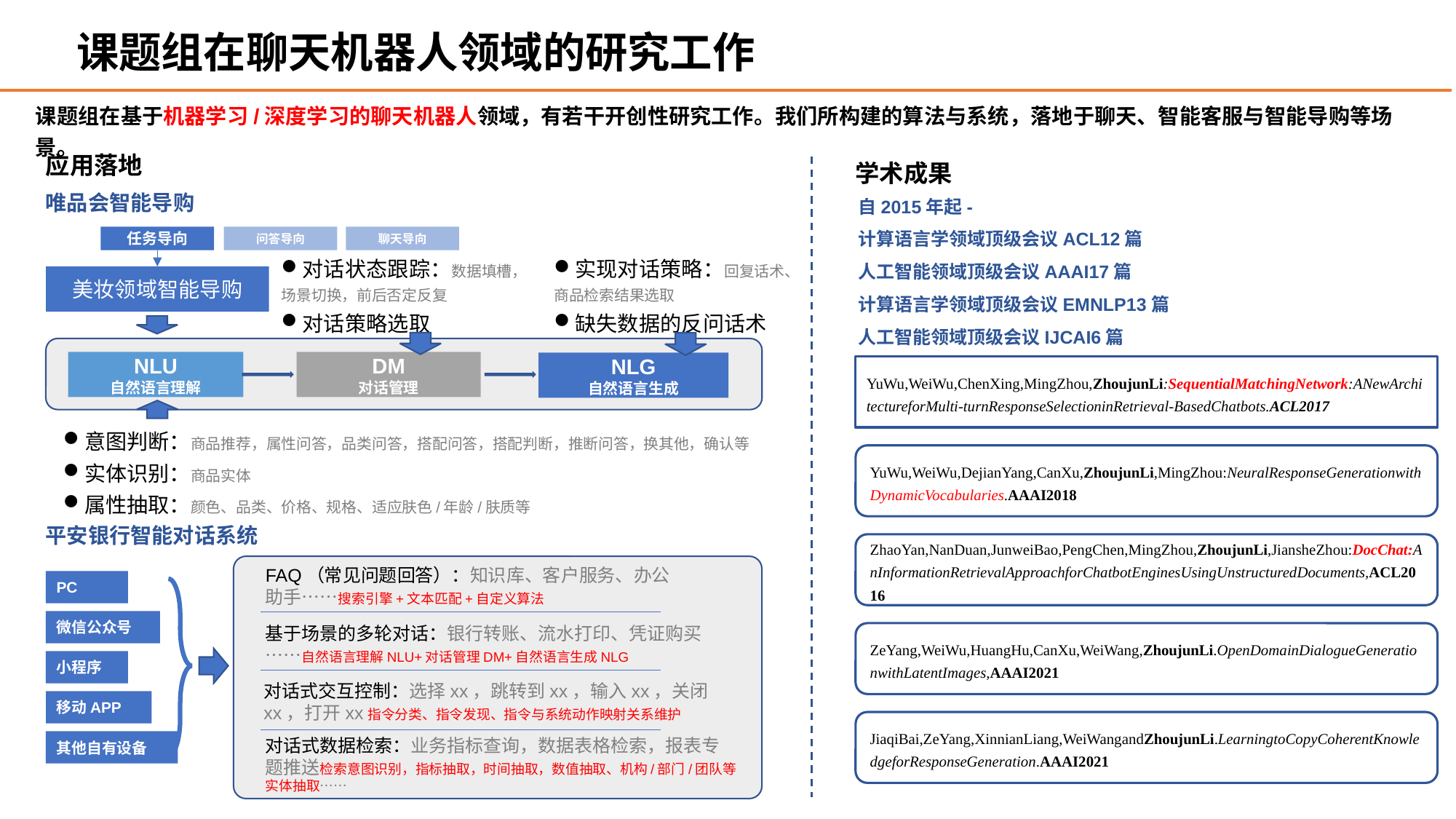

课题组在聊天机器人领域的研究工作

课题组在基于机器学习/深度学习的聊天机器人领域，有若干开创性研究工作。我们所构建的算法与系统，落地于聊天、智能客服与智能导购等场景。
应用落地
学术成果
自2015年起-
计算语言学领域顶级会议ACL12篇
人工智能领域顶级会议AAAI17篇
计算语言学领域顶级会议EMNLP13篇
人工智能领域顶级会议IJCAI6篇
唯品会智能导购
任务导向
问答导向
聊天导向
对话状态跟踪：数据填槽，场景切换，前后否定反复
对话策略选取
实现对话策略：回复话术、商品检索结果选取
缺失数据的反问话术
美妆领域智能导购

NLU
自然语言理解
DM
对话管理
NLG
自然语言生成

意图判断：商品推荐，属性问答，品类问答，搭配问答，搭配判断，推断问答，换其他，确认等
实体识别：商品实体
属性抽取：颜色、品类、价格、规格、适应肤色/年龄/肤质等
# YuWu,WeiWu,ChenXing,MingZhou,ZhoujunLi:SequentialMatchingNetwork:ANewArchitectureforMulti-turnResponseSelectioninRetrieval-BasedChatbots.ACL2017
YuWu,WeiWu,DejianYang,CanXu,ZhoujunLi,MingZhou:NeuralResponseGenerationwithDynamicVocabularies.AAAI2018
平安银行智能对话系统
ZhaoYan,NanDuan,JunweiBao,PengChen,MingZhou,ZhoujunLi,JiansheZhou:DocChat:AnInformationRetrievalApproachforChatbotEnginesUsingUnstructuredDocuments,ACL2016

FAQ（常见问题回答）：知识库、客户服务、办公助手……搜索引擎+文本匹配+自定义算法
PC

微信公众号
基于场景的多轮对话：银行转账、流水打印、凭证购买……自然语言理解NLU+对话管理DM+自然语言生成NLG
ZeYang,WeiWu,HuangHu,CanXu,WeiWang,ZhoujunLi.OpenDomainDialogueGenerationwithLatentImages,AAAI2021

小程序
对话式交互控制：选择xx，跳转到xx，输入xx，关闭xx，打开xx指令分类、指令发现、指令与系统动作映射关系维护
移动APP
JiaqiBai,ZeYang,XinnianLiang,WeiWangandZhoujunLi.LearningtoCopyCoherentKnowledgeforResponseGeneration.AAAI2021
对话式数据检索：业务指标查询，数据表格检索，报表专题推送检索意图识别，指标抽取，时间抽取，数值抽取、机构/部门/团队等实体抽取……
其他自有设备